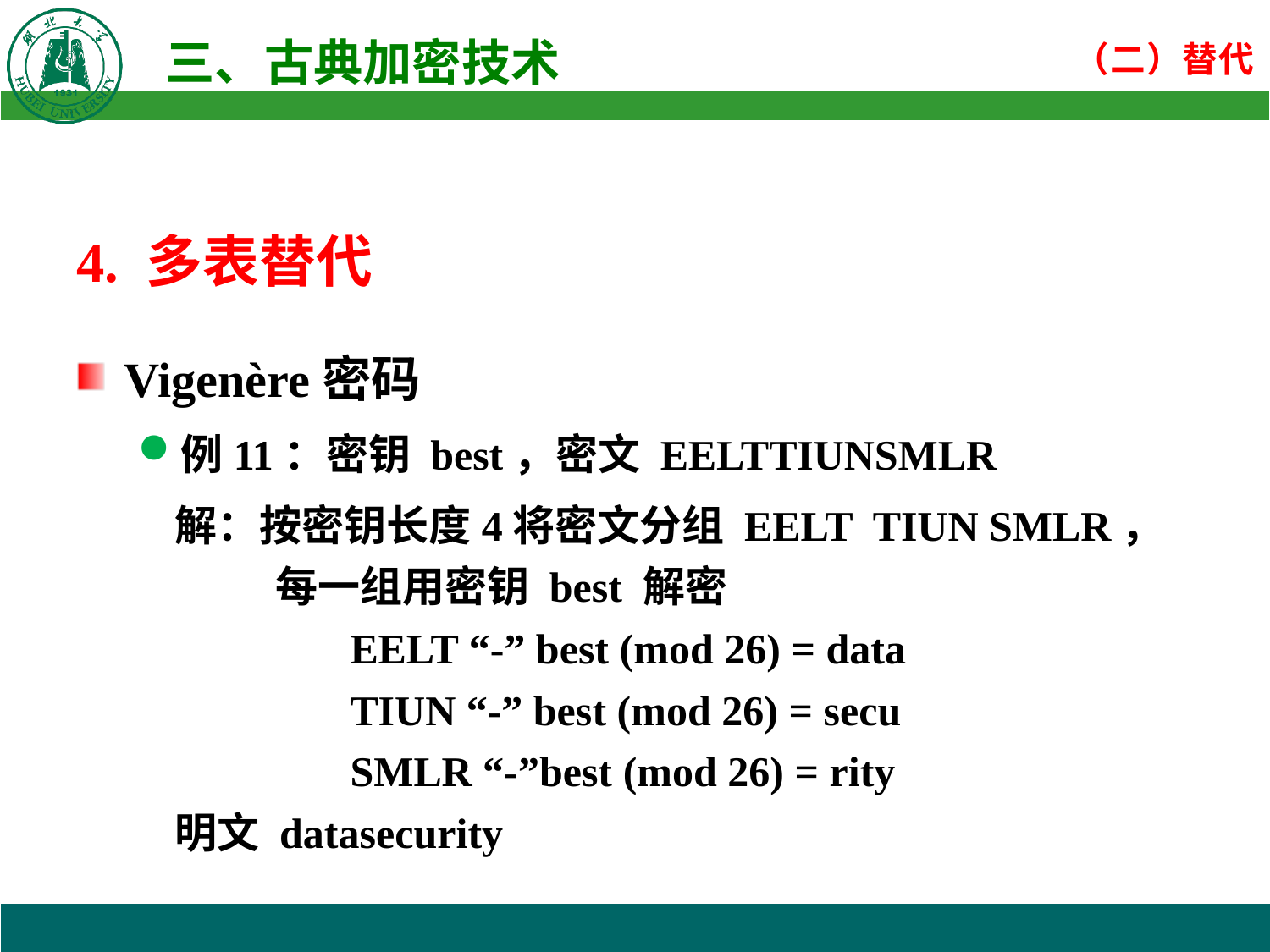

4. 多表替代
Vigenère密码
例11：密钥 best，密文 EELTTIUNSMLR
解：按密钥长度4将密文分组 EELT  TIUN SMLR，每一组用密钥 best 解密
EELT “-” best (mod 26) = data
TIUN “-” best (mod 26) = secu
SMLR “-”best (mod 26) = rity
明文 datasecurity